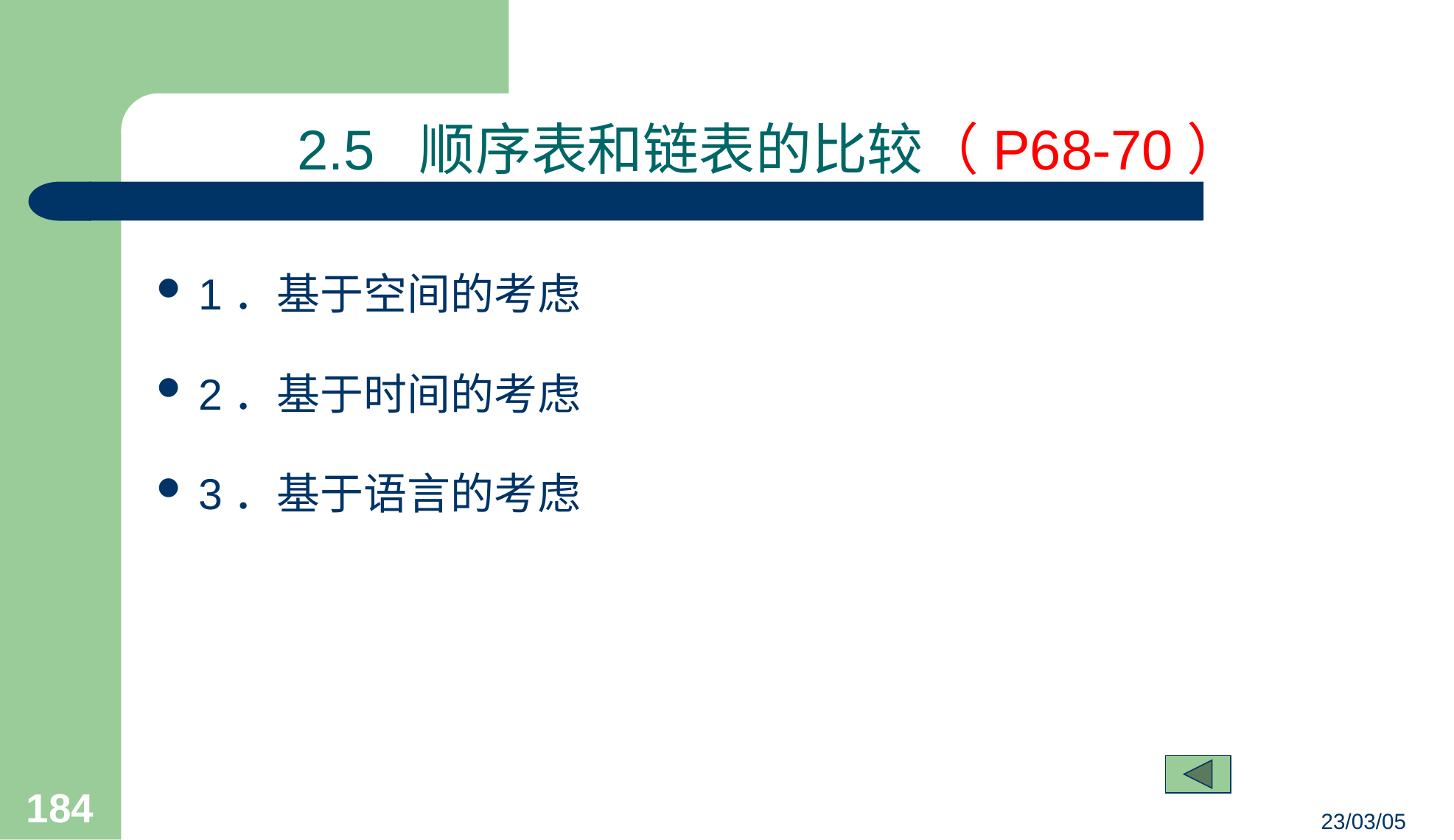

# 2.5  顺序表和链表的比较（P68-70）
1．基于空间的考虑
2．基于时间的考虑
3．基于语言的考虑

184
23/03/05